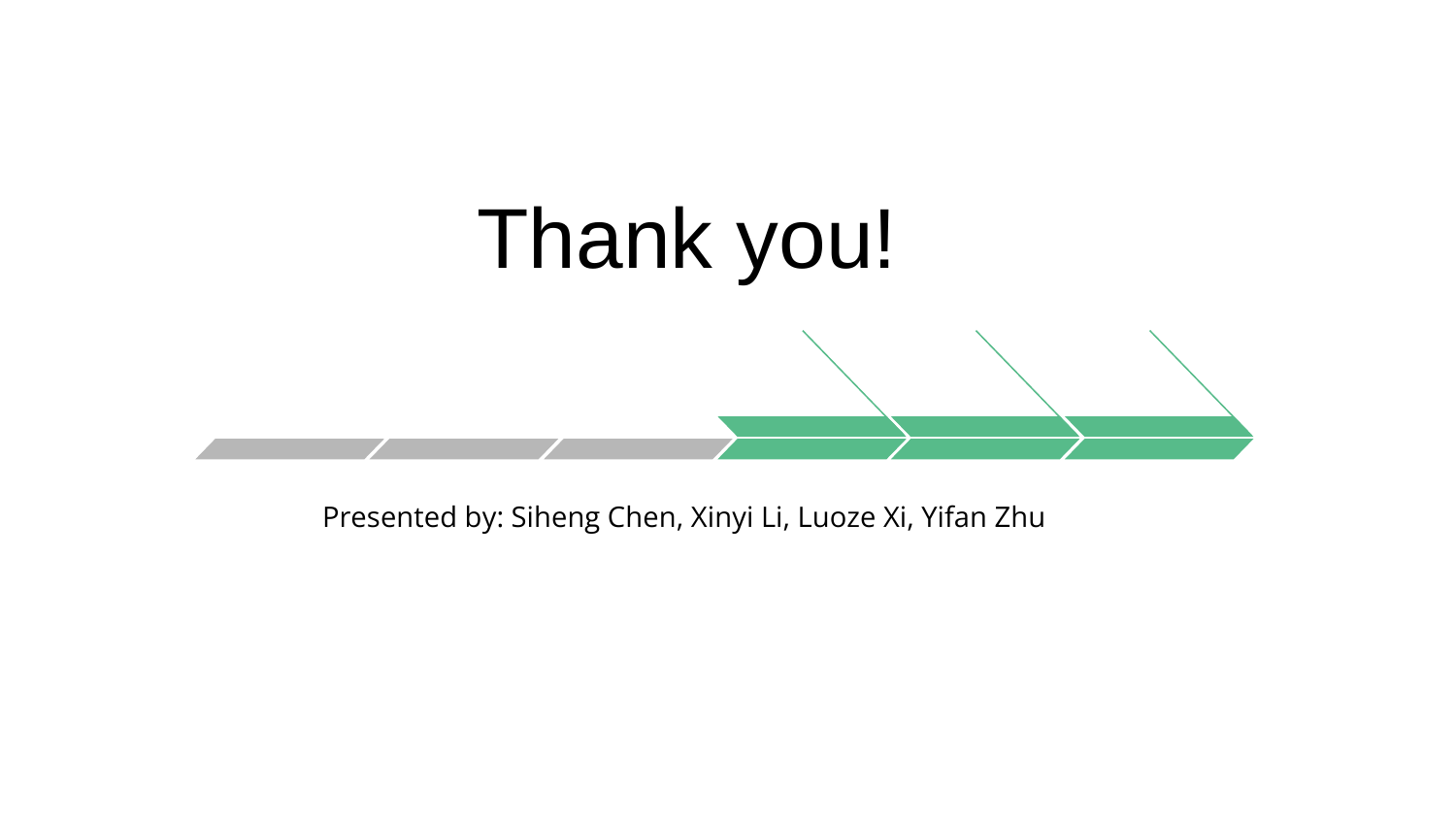

# Thank you!
一月

二月

三月

四月

五月

六月

在此处插入文本
在此处插入文本
在此处插入文本
在此处插入文本
在此处插入文本
在此处插入文本
Presented by: Siheng Chen, Xinyi Li, Luoze Xi, Yifan Zhu
在此处插入文本在此处插入文本在此处插入文本。
在此处插入文本在此处插入文本在此处插入文本。
在此处插入文本在此处插入文本在此处插入文本。
在此处插入文本在此处插入文本在此处插入文本。
在此处插入文本在此处插入文本在此处插入文本。
在此处插入文本在此处插入文本在此处插入文本。